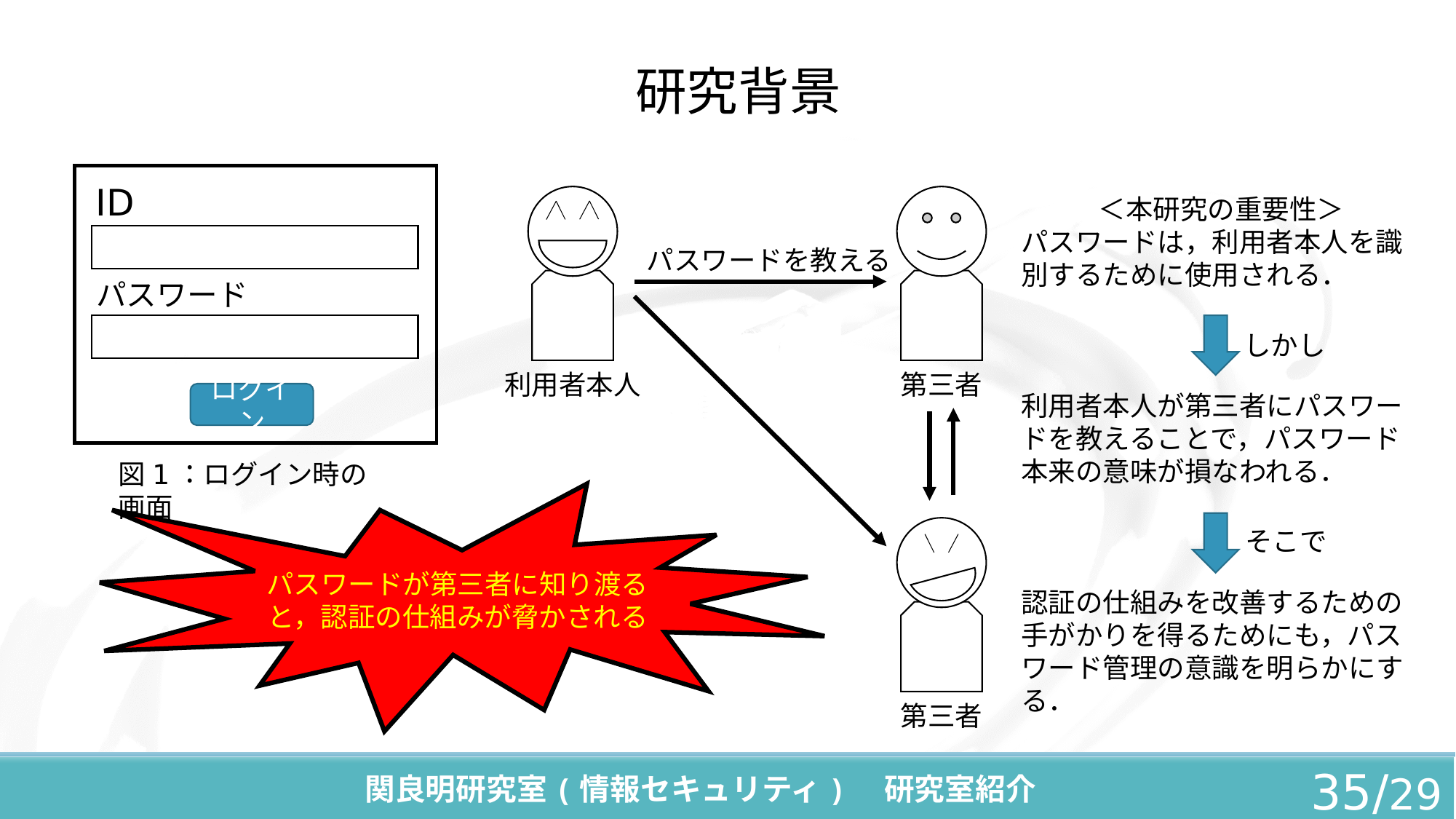

# 研究背景

ID

パスワード

ログイン
図1：ログイン時の画面

第三者

パスワードを教える

利用者本人
パスワードが第三者に知り渡ると，認証の仕組みが脅かされる

第三者

＜本研究の重要性＞
パスワードは，利用者本人を識別するために使用される．

利用者本人が第三者にパスワードを教えることで，パスワード本来の意味が損なわれる．

認証の仕組みを改善するための手がかりを得るためにも，パスワード管理の意識を明らかにする．

しかし

そこで